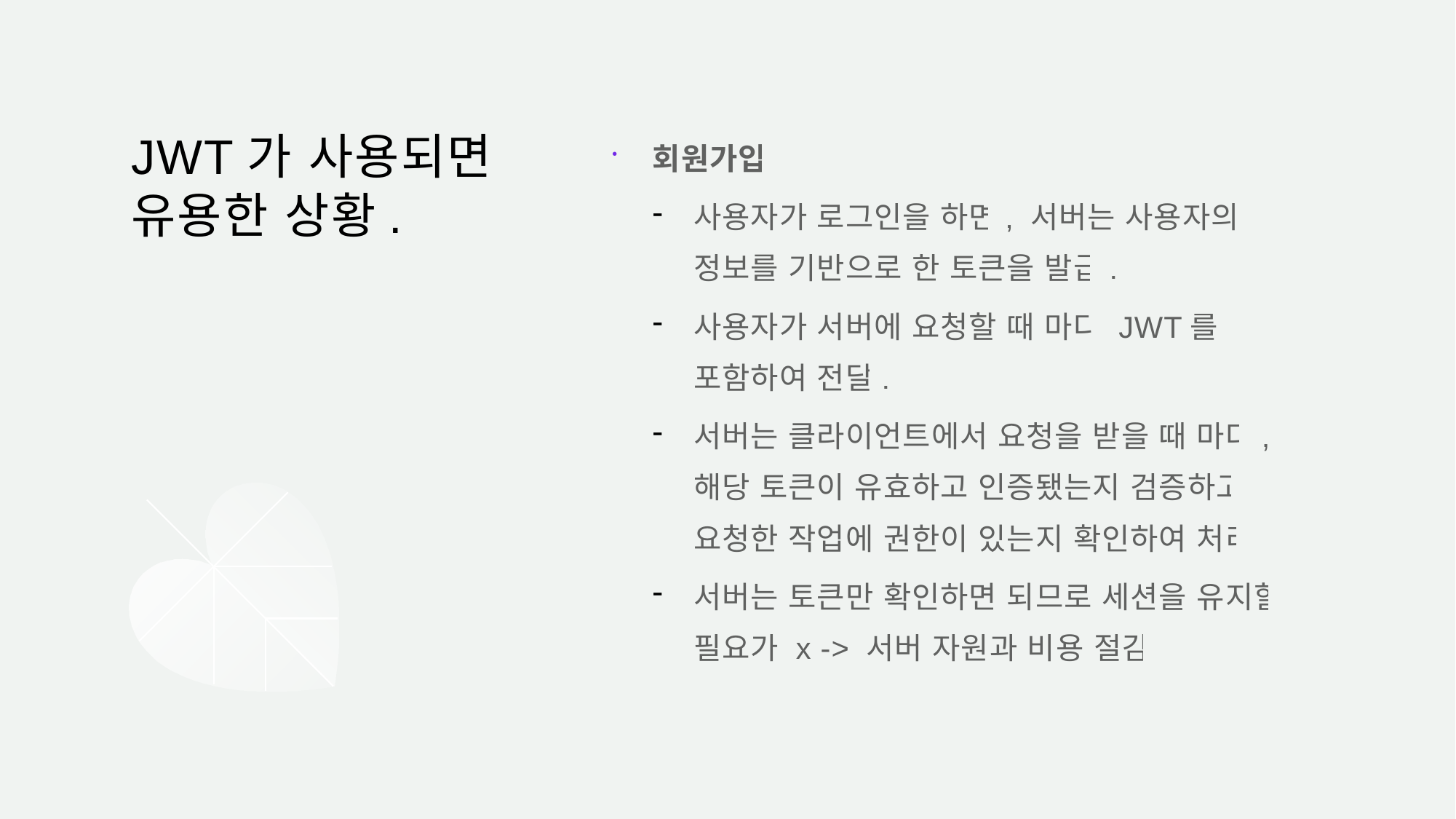

회원가입
사용자가 로그인을 하면, 서버는 사용자의 정보를 기반으로 한 토큰을 발급.
사용자가 서버에 요청할 때 마다 JWT를 포함하여 전달.
서버는 클라이언트에서 요청을 받을 때 마다, 해당 토큰이 유효하고 인증됐는지 검증하고 요청한 작업에 권한이 있는지 확인하여 처리
서버는 토큰만 확인하면 되므로 세션을 유지할 필요가 x -> 서버 자원과 비용 절감

# JWT가 사용되면 유용한 상황.